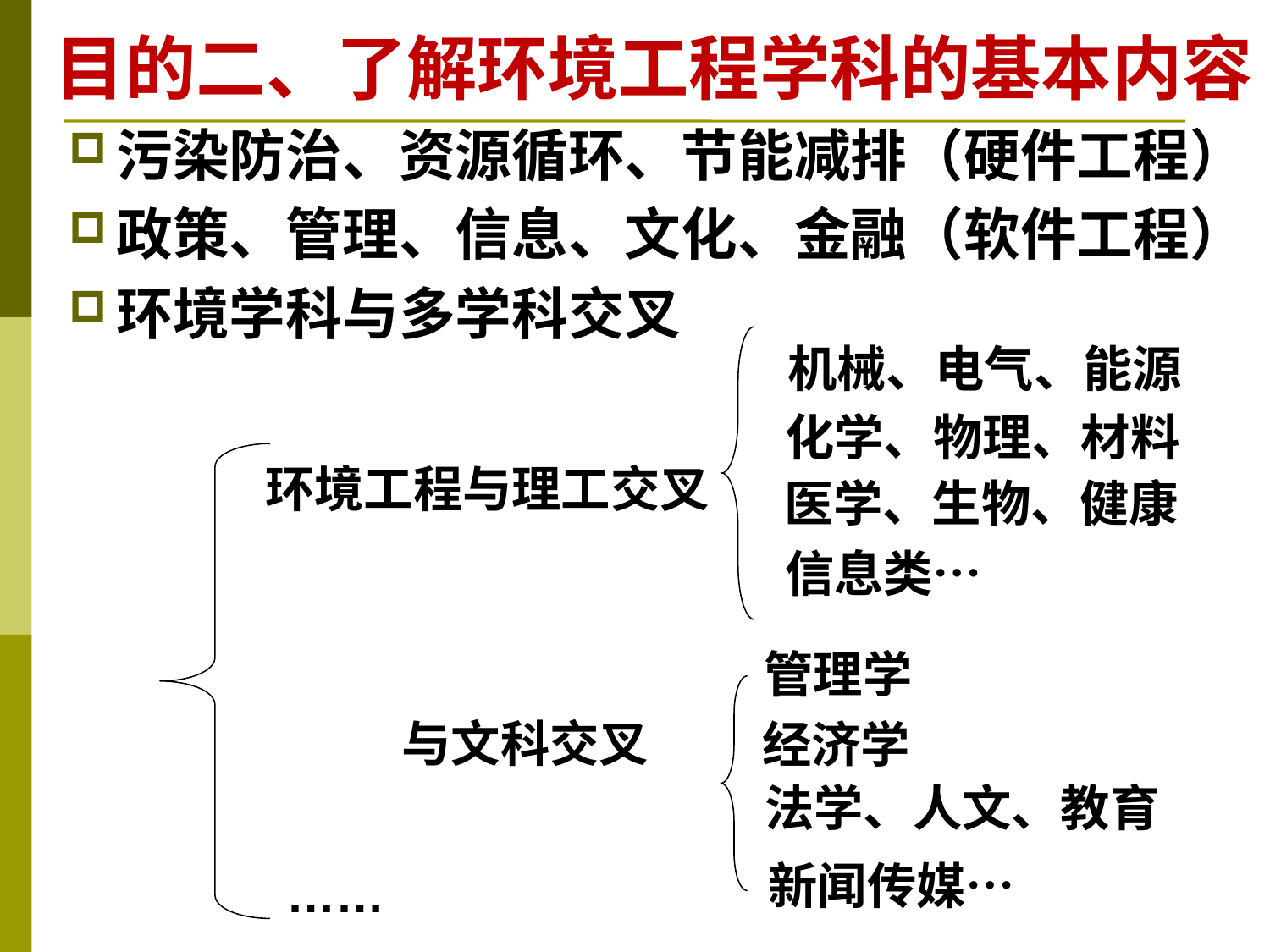

# 目的二、了解环境工程学科的基本内容
污染防治、资源循环、节能减排（硬件工程）
政策、管理、信息、文化、金融（软件工程）
环境学科与多学科交叉

机械、电气、能源
化学、物理、材料

环境工程与理工交叉
医学、生物、健康
信息类…
管理学

与文科交叉
经济学
法学、人文、教育
新闻传媒…
……